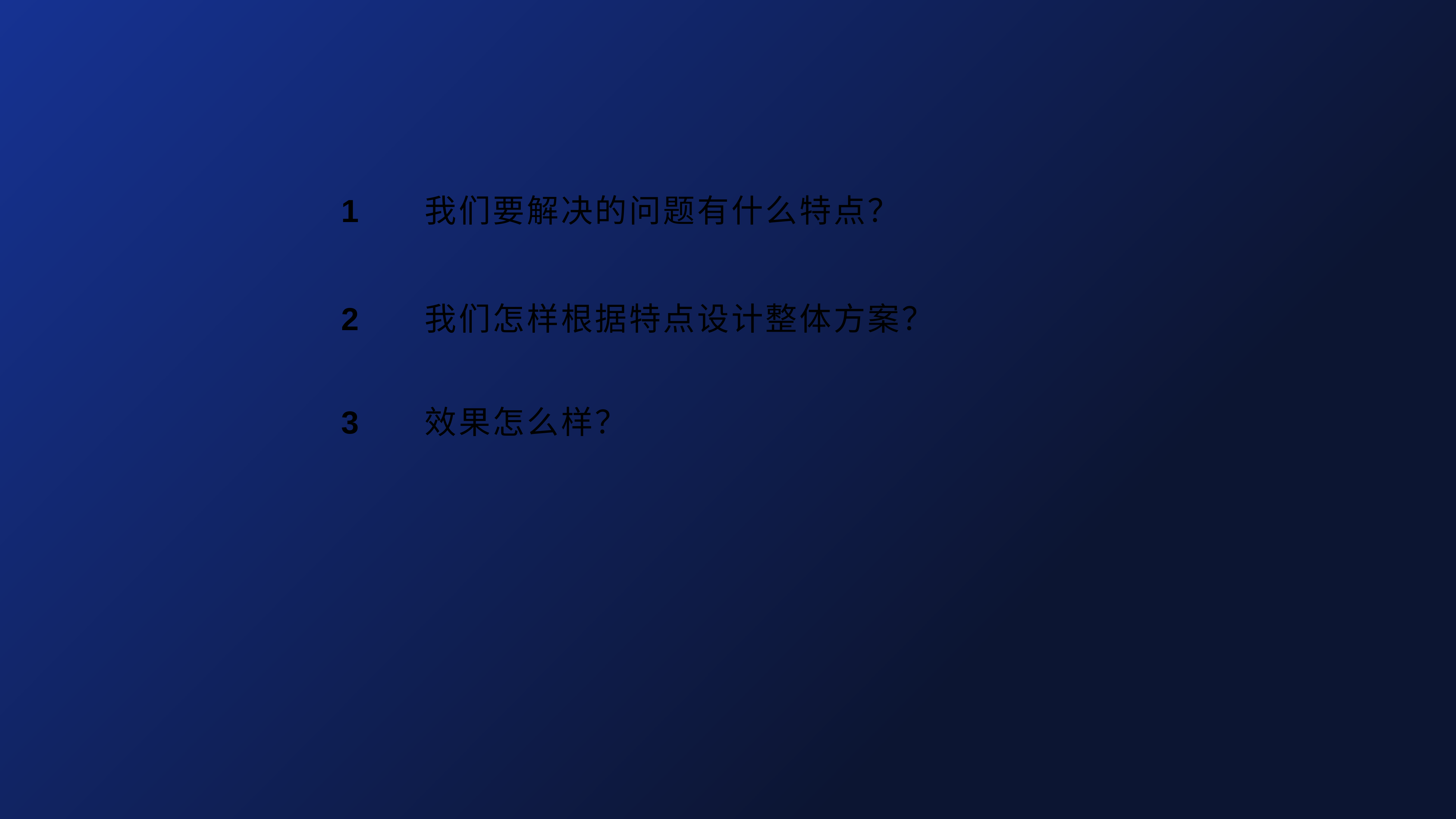

1     我们要解决的问题有什么特点？
2     我们怎样根据特点设计整体方案？
3     效果怎么样？